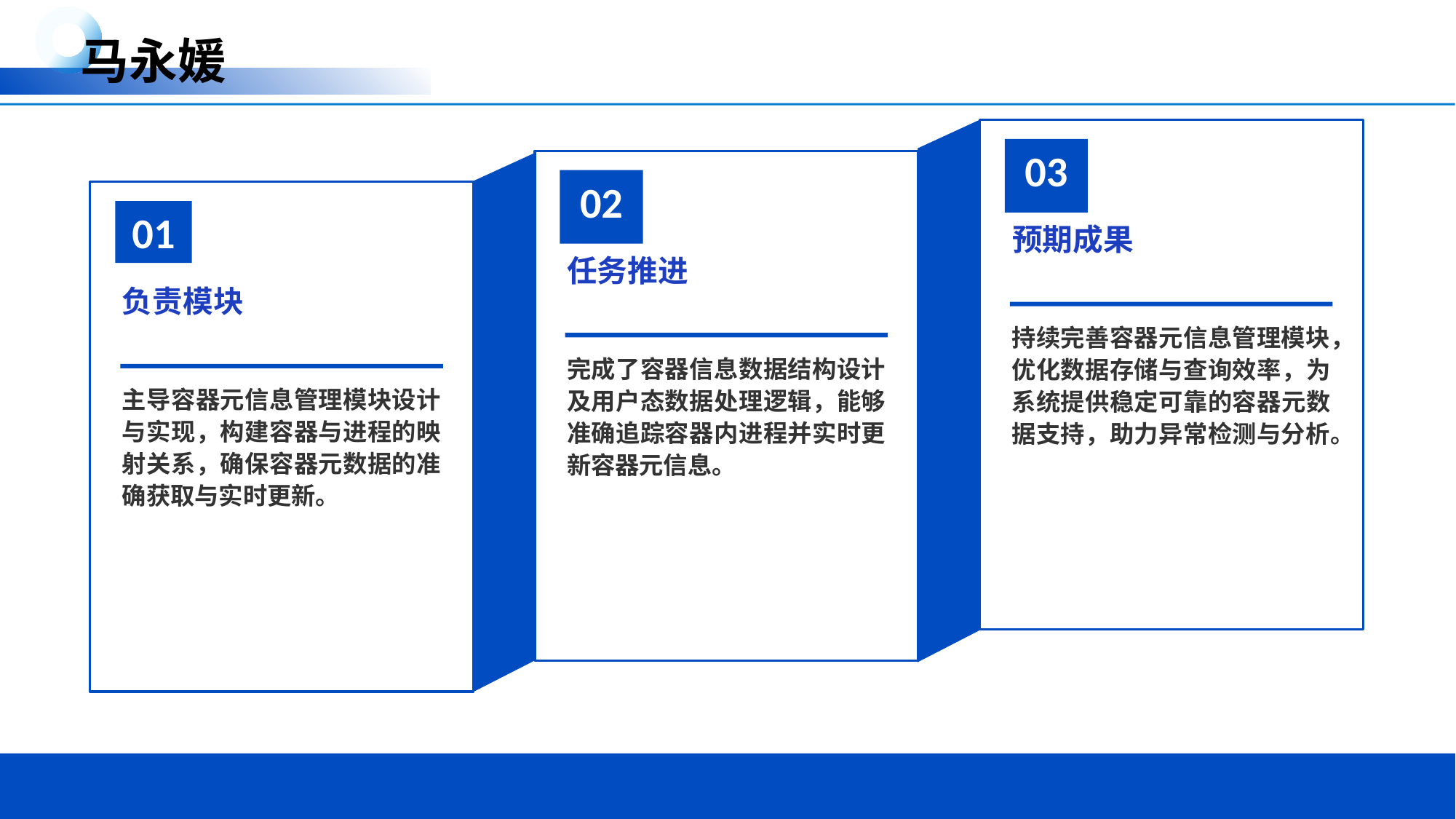

马永媛

03

02

01
预期成果
任务推进
负责模块

持续完善容器元信息管理模块，优化数据存储与查询效率，为系统提供稳定可靠的容器元数据支持，助力异常检测与分析。

完成了容器信息数据结构设计及用户态数据处理逻辑，能够准确追踪容器内进程并实时更新容器元信息。

主导容器元信息管理模块设计与实现，构建容器与进程的映射关系，确保容器元数据的准确获取与实时更新。